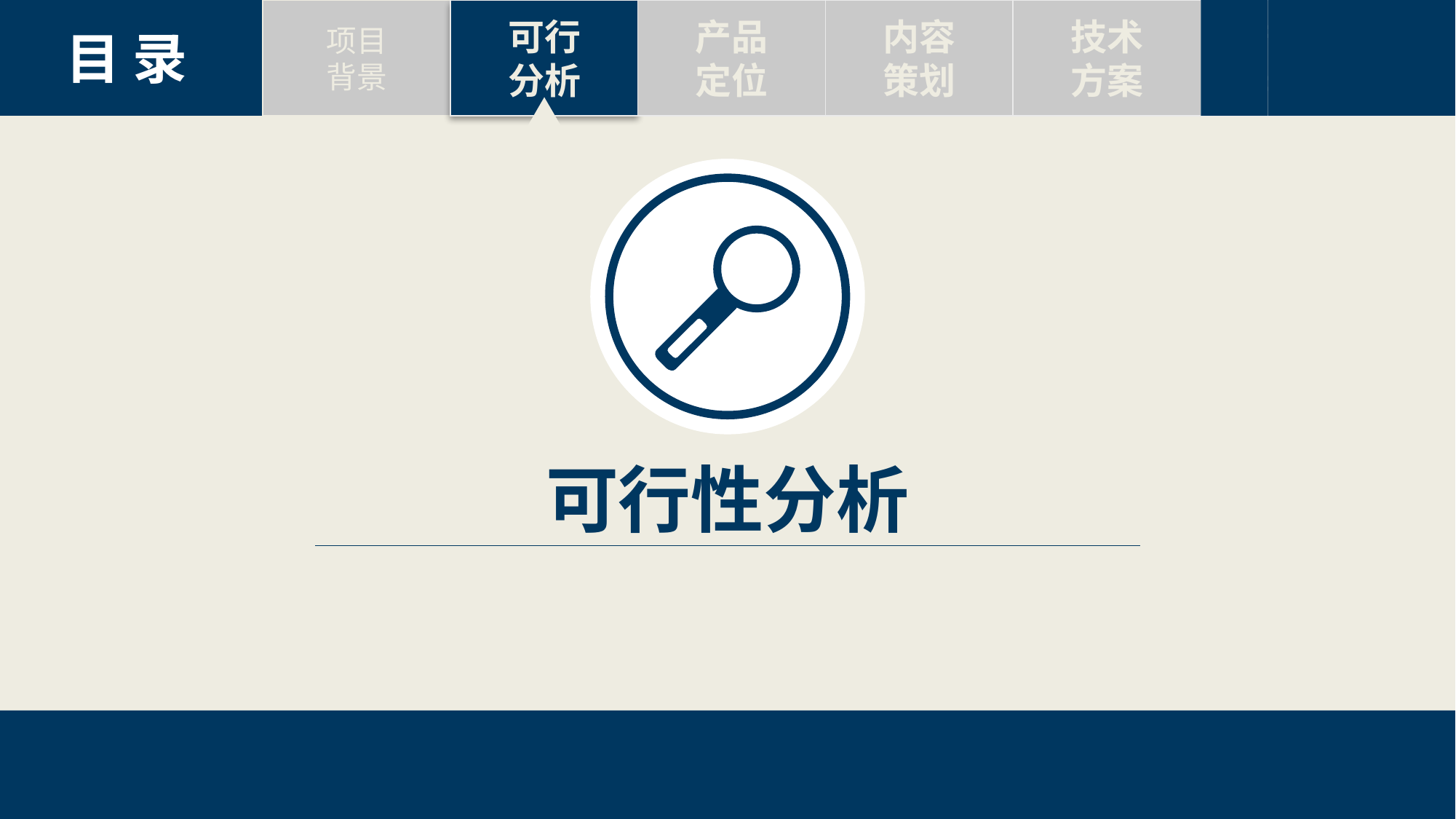

项目
背景
可行
分析
标题三
Text here
标题三
Text here
标题三
Text here
产品
定位
标题四
Text here
标题四
Text here
标题四
Text here
内容
策划
标题五
Text here
标题五
Text here
标题五
Text here
技术
方案
标题六
Text here
标题六
Text here
标题六
Text here

目 录

可行性分析

5